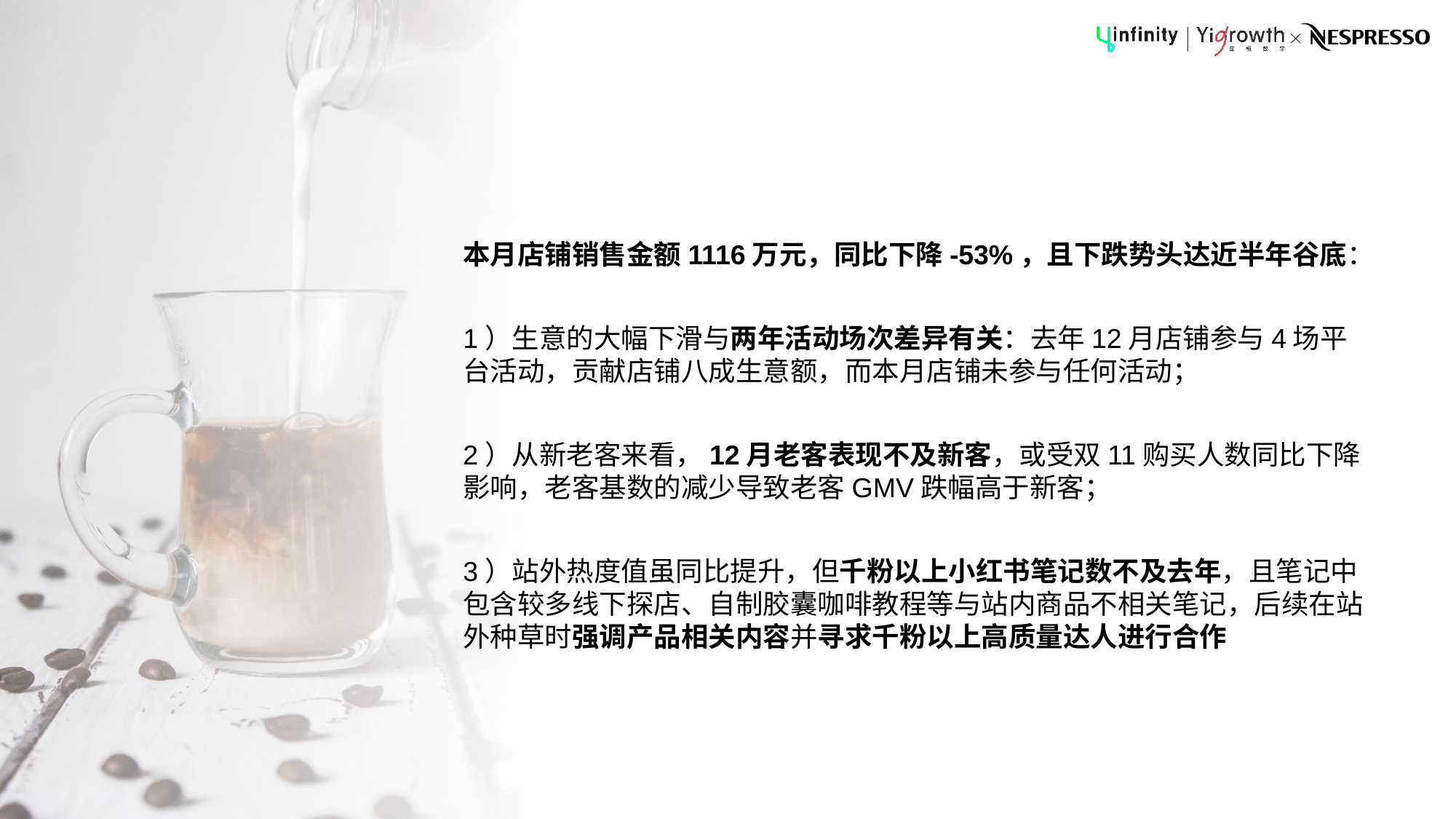

本月店铺销售金额1116万元，同比下降-53%，且下跌势头达近半年谷底：

1）生意的大幅下滑与两年活动场次差异有关：去年12月店铺参与4场平台活动，贡献店铺八成生意额，而本月店铺未参与任何活动；

2）从新老客来看，12月老客表现不及新客，或受双11购买人数同比下降影响，老客基数的减少导致老客GMV跌幅高于新客；

3）站外热度值虽同比提升，但千粉以上小红书笔记数不及去年，且笔记中包含较多线下探店、自制胶囊咖啡教程等与站内商品不相关笔记，后续在站外种草时强调产品相关内容并寻求千粉以上高质量达人进行合作